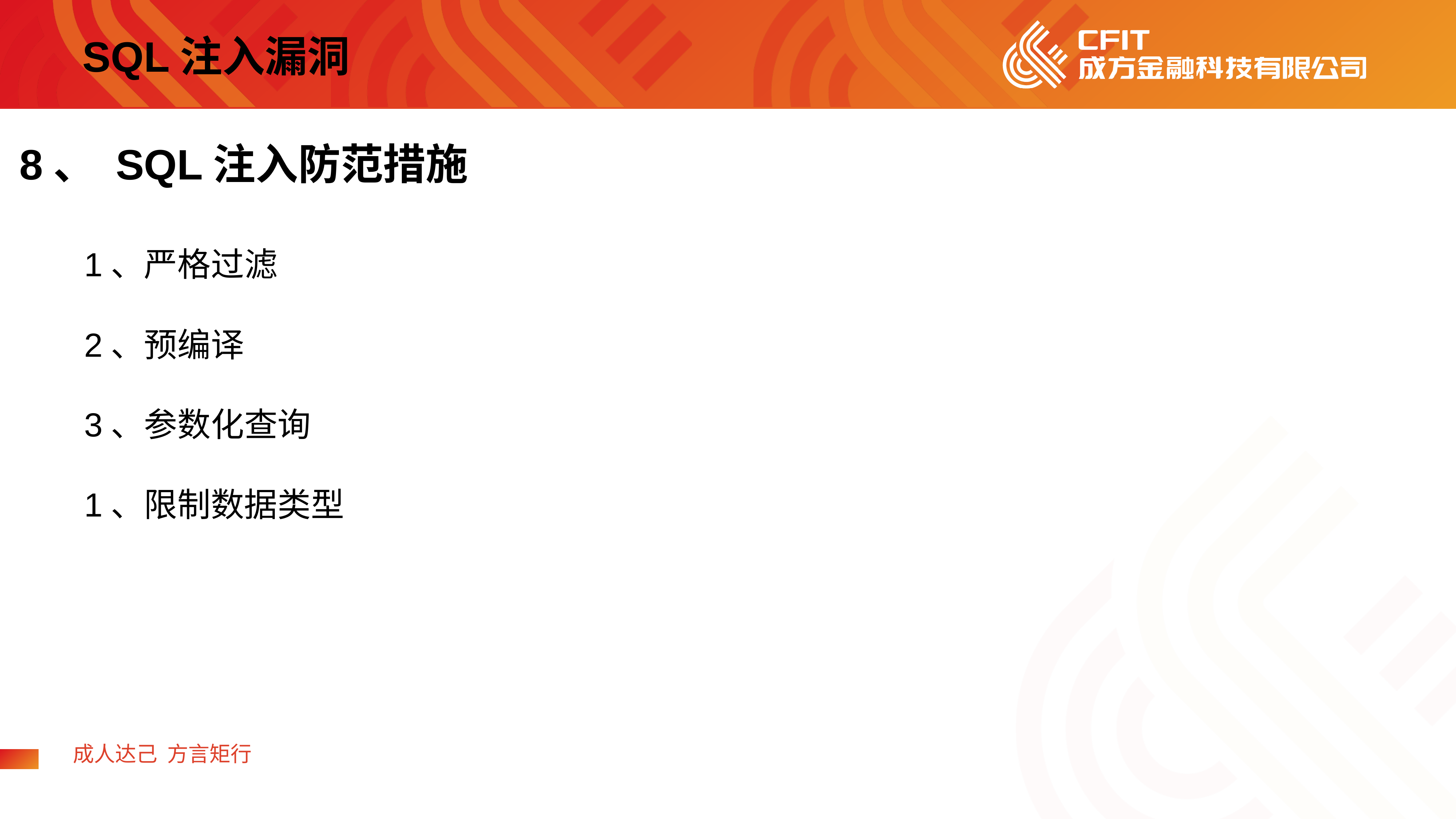

SQL注入漏洞
8、 SQL注入防范措施
1、严格过滤

2、预编译

3、参数化查询

1、限制数据类型